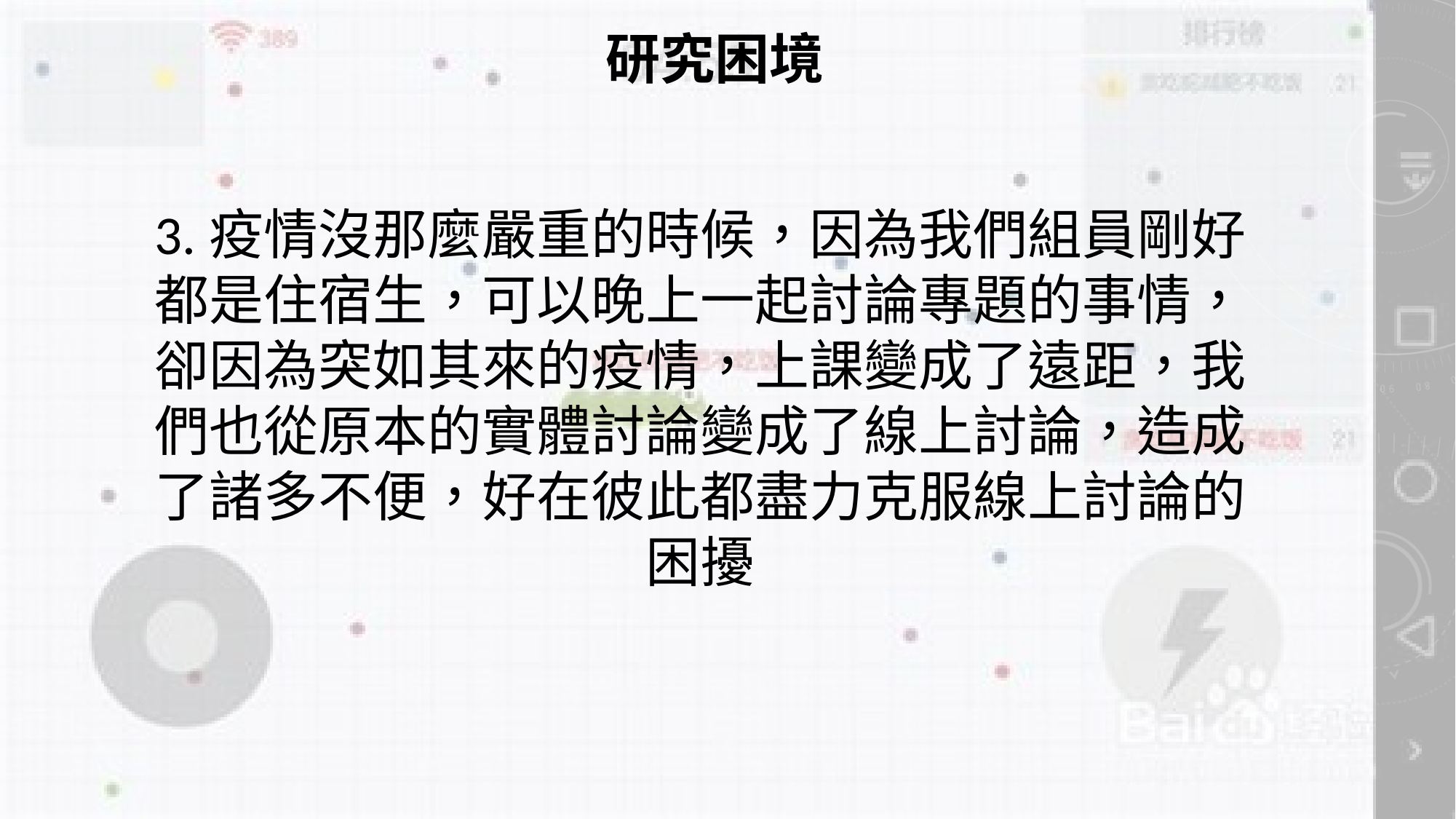

研究困境
3.疫情沒那麼嚴重的時候，因為我們組員剛好都是住宿生，可以晚上一起討論專題的事情，卻因為突如其來的疫情，上課變成了遠距，我們也從原本的實體討論變成了線上討論，造成了諸多不便，好在彼此都盡力克服線上討論的困擾